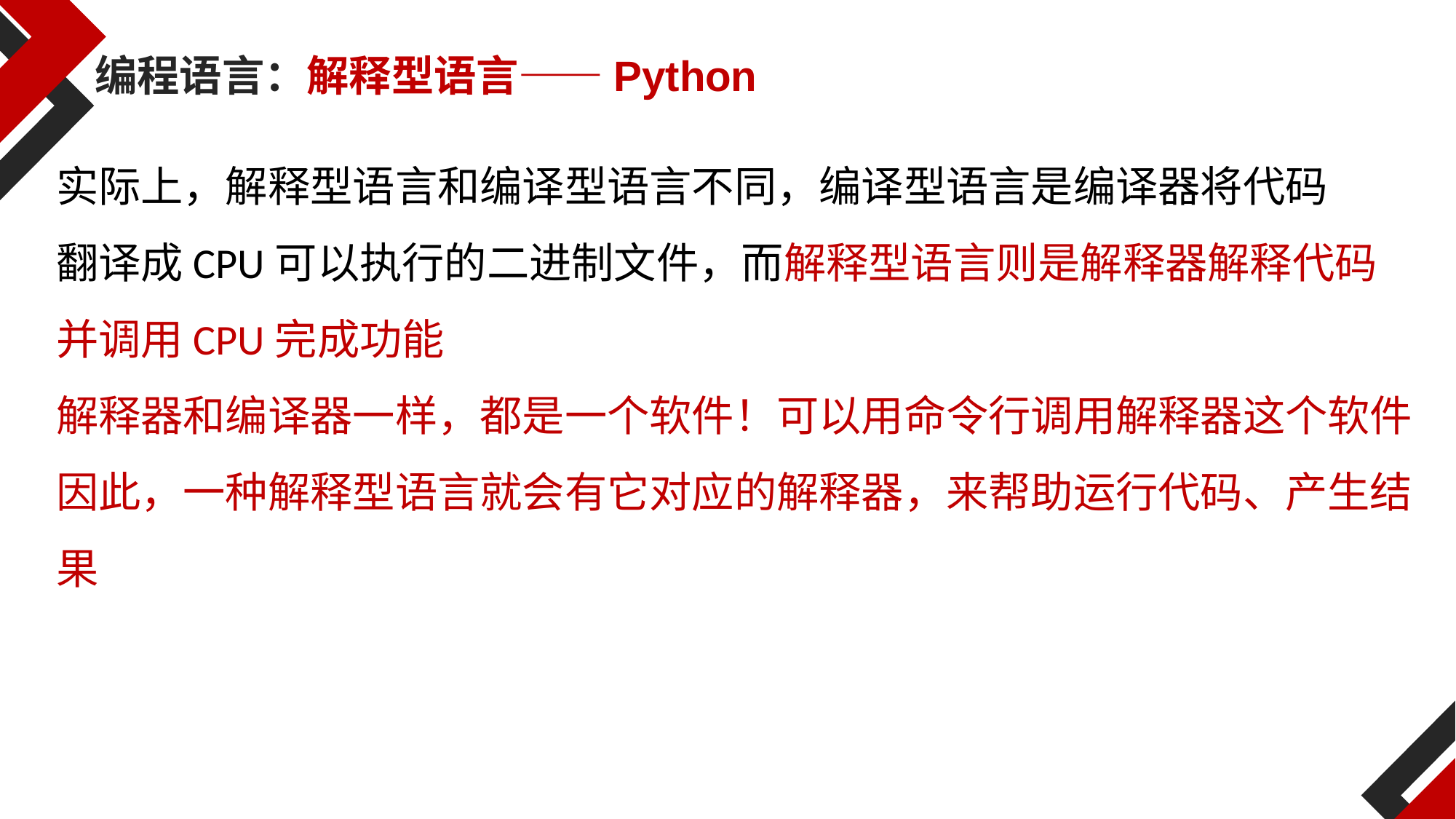

编程语言：解释型语言——Python
实际上，解释型语言和编译型语言不同，编译型语言是编译器将代码
翻译成CPU可以执行的二进制文件，而解释型语言则是解释器解释代码
并调用CPU完成功能
解释器和编译器一样，都是一个软件！可以用命令行调用解释器这个软件
因此，一种解释型语言就会有它对应的解释器，来帮助运行代码、产生结果